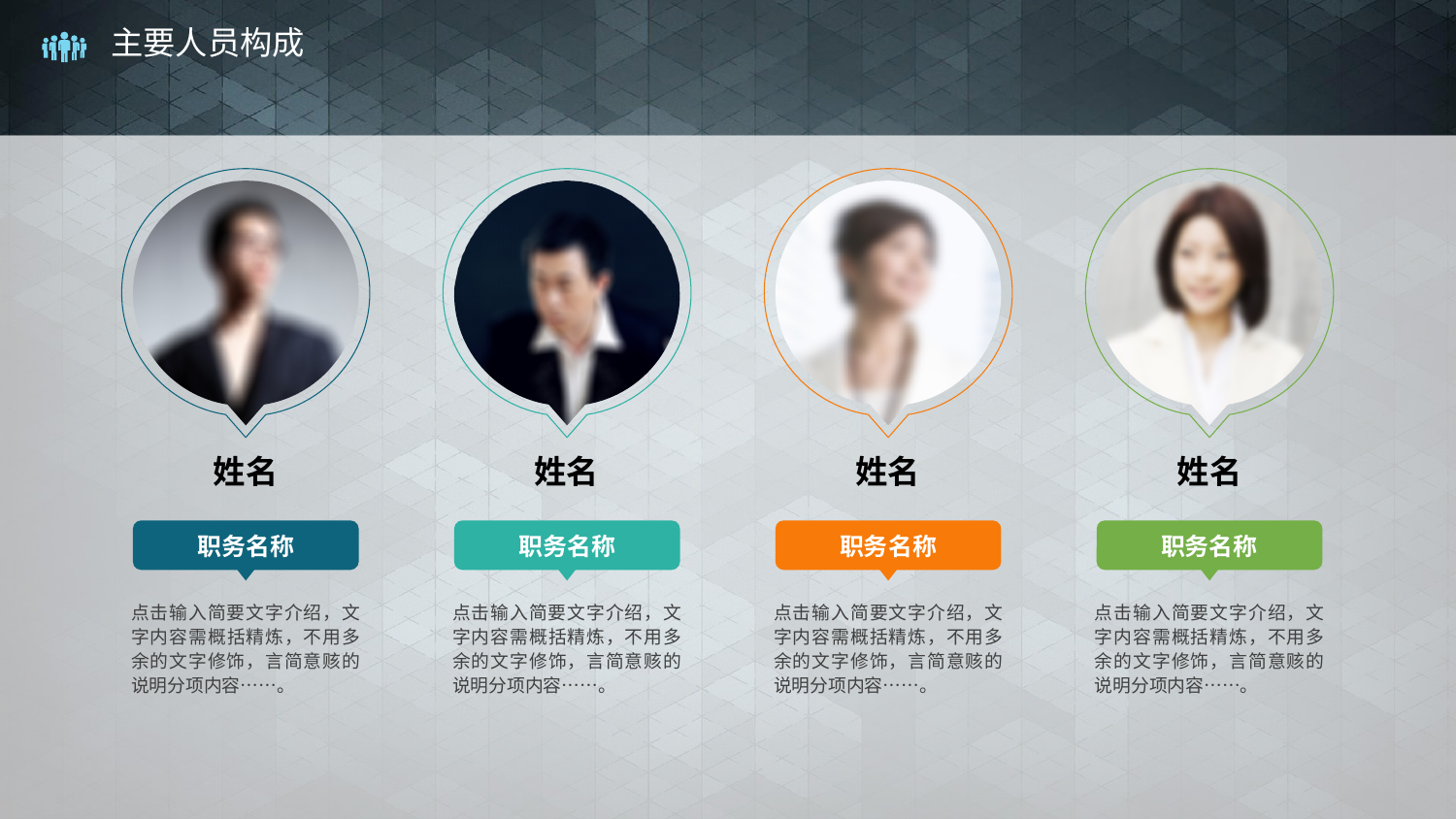

# 主要人员构成

姓名
姓名
姓名
姓名

职务名称

职务名称

职务名称

职务名称

点击输入简要文字介绍，文字内容需概括精炼，不用多余的文字修饰，言简意赅的说明分项内容……。
点击输入简要文字介绍，文字内容需概括精炼，不用多余的文字修饰，言简意赅的说明分项内容……。
点击输入简要文字介绍，文字内容需概括精炼，不用多余的文字修饰，言简意赅的说明分项内容……。
点击输入简要文字介绍，文字内容需概括精炼，不用多余的文字修饰，言简意赅的说明分项内容……。